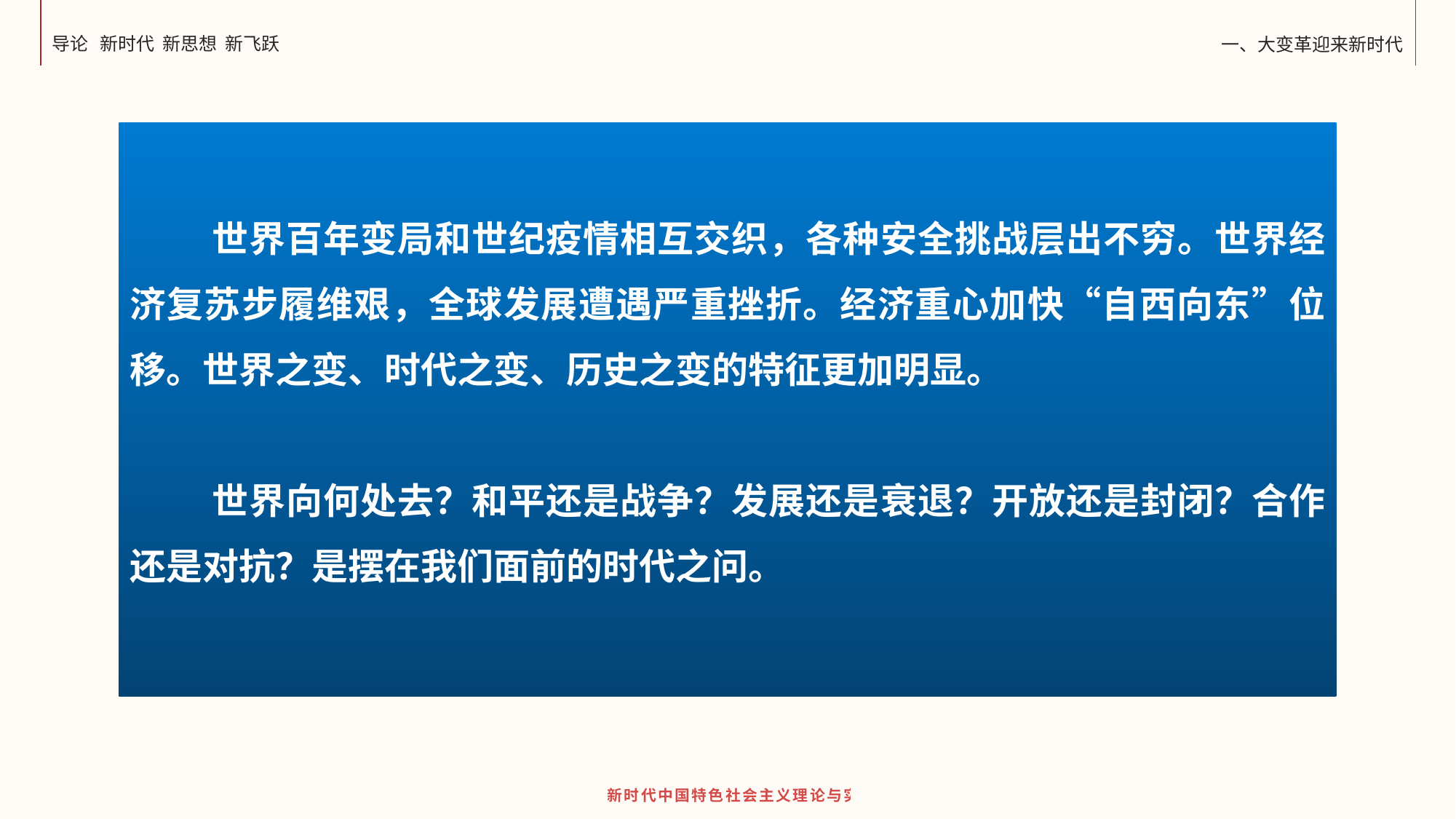

世界百年变局和世纪疫情相互交织，各种安全挑战层出不穷。世界经济复苏步履维艰，全球发展遭遇严重挫折。经济重心加快“自西向东”位移。世界之变、时代之变、历史之变的特征更加明显。

  世界向何处去？和平还是战争？发展还是衰退？开放还是封闭？合作还是对抗？是摆在我们面前的时代之问。